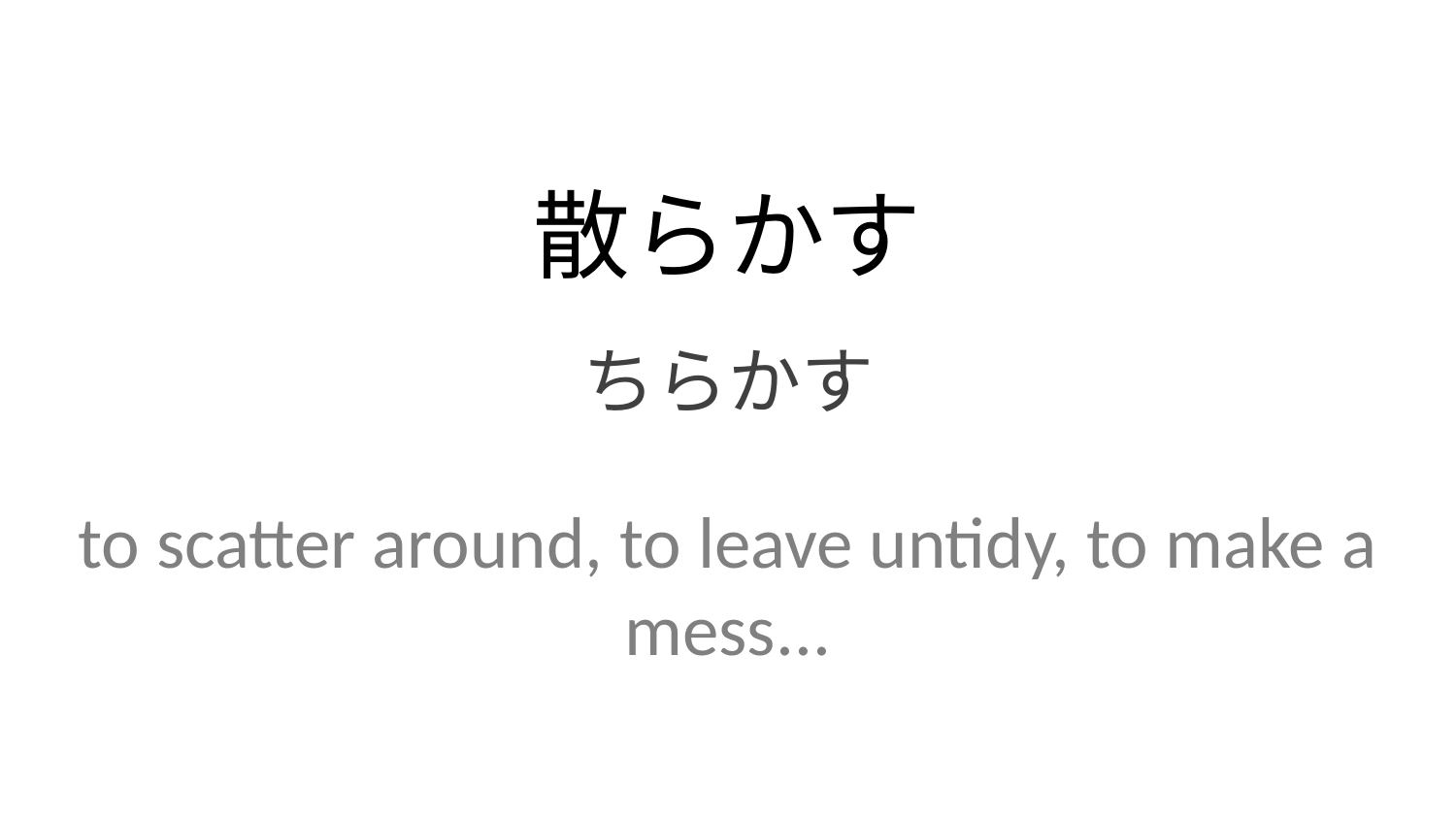

散らかす

ちらかす
to scatter around, to leave untidy, to make a mess...